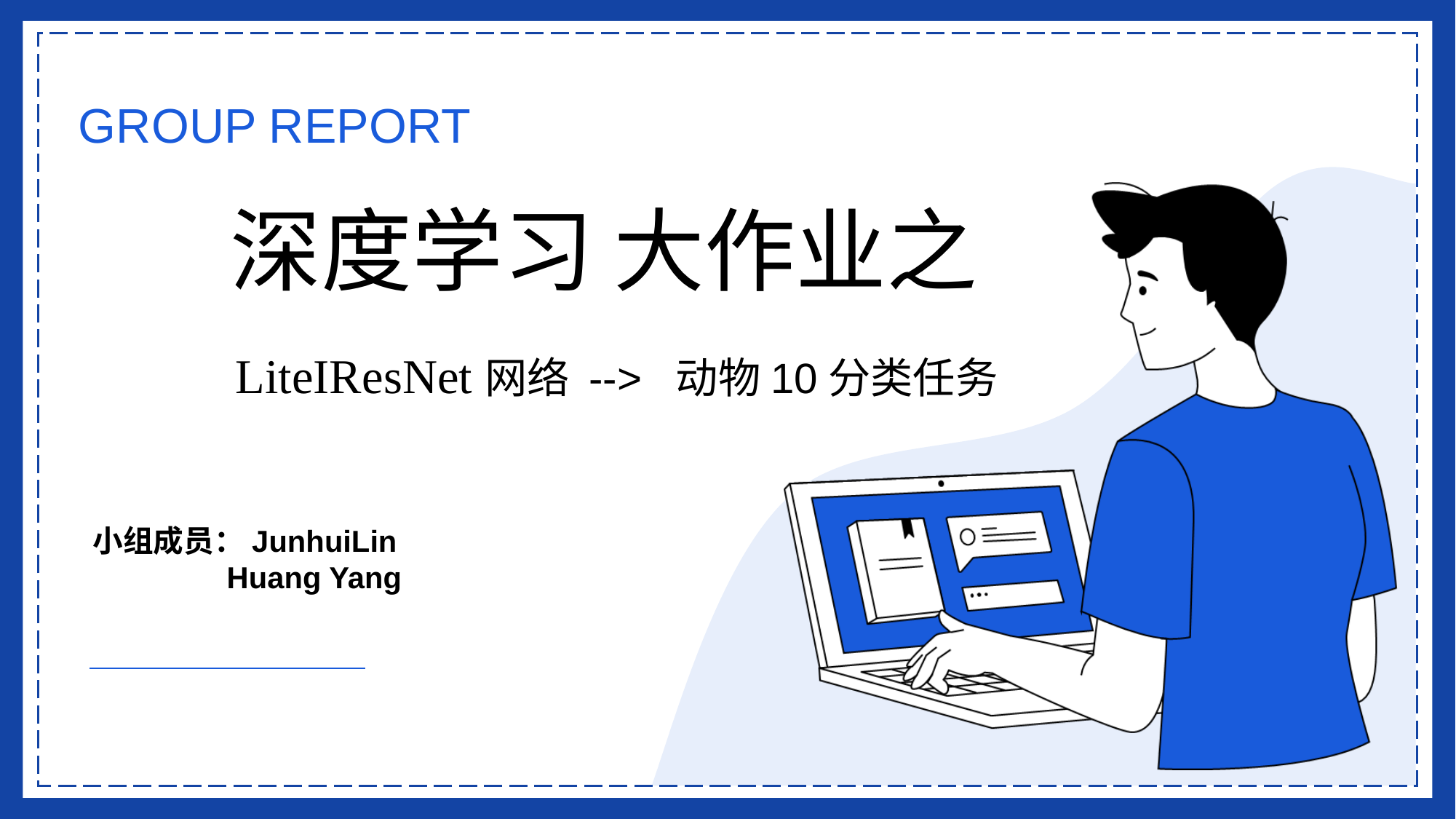

GROUP REPORT
深度学习 大作业之
 LiteIResNet网络 -->  动物10分类任务

小组成员：JunhuiLin
                Huang Yang